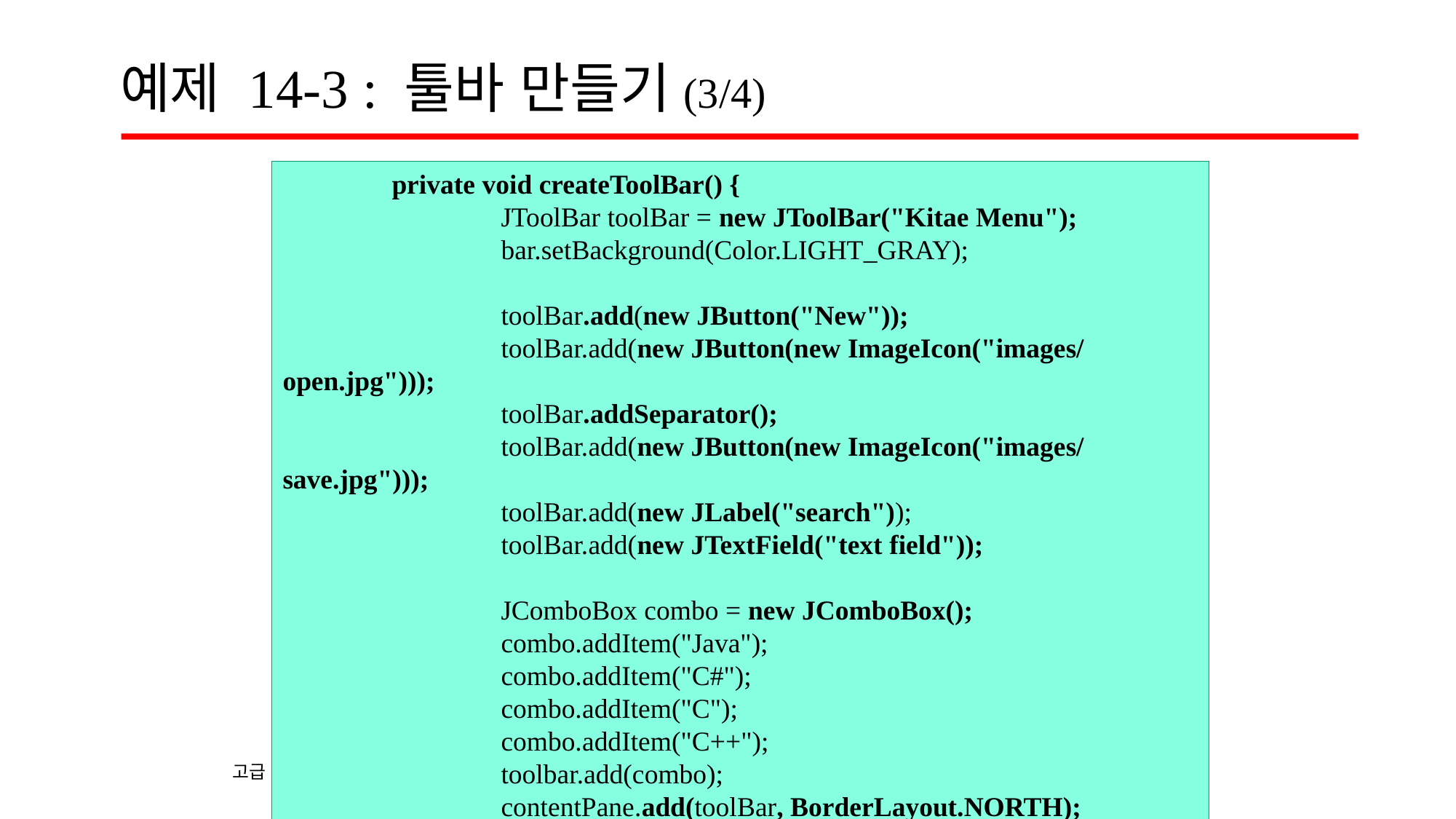

# 예제 14-3 : 툴바 만들기(3/4)
	private void createToolBar() {
		JToolBar toolBar = new JToolBar("Kitae Menu");
		bar.setBackground(Color.LIGHT_GRAY);

		toolBar.add(new JButton("New"));
		toolBar.add(new JButton(new ImageIcon("images/open.jpg")));
		toolBar.addSeparator();
		toolBar.add(new JButton(new ImageIcon("images/save.jpg")));
		toolBar.add(new JLabel("search"));
		toolBar.add(new JTextField("text field"));

		JComboBox combo = new JComboBox();
		combo.addItem("Java");
		combo.addItem("C#");
		combo.addItem("C");
		combo.addItem("C++");
		toolbar.add(combo);
		contentPane.add(toolBar, BorderLayout.NORTH);
	}